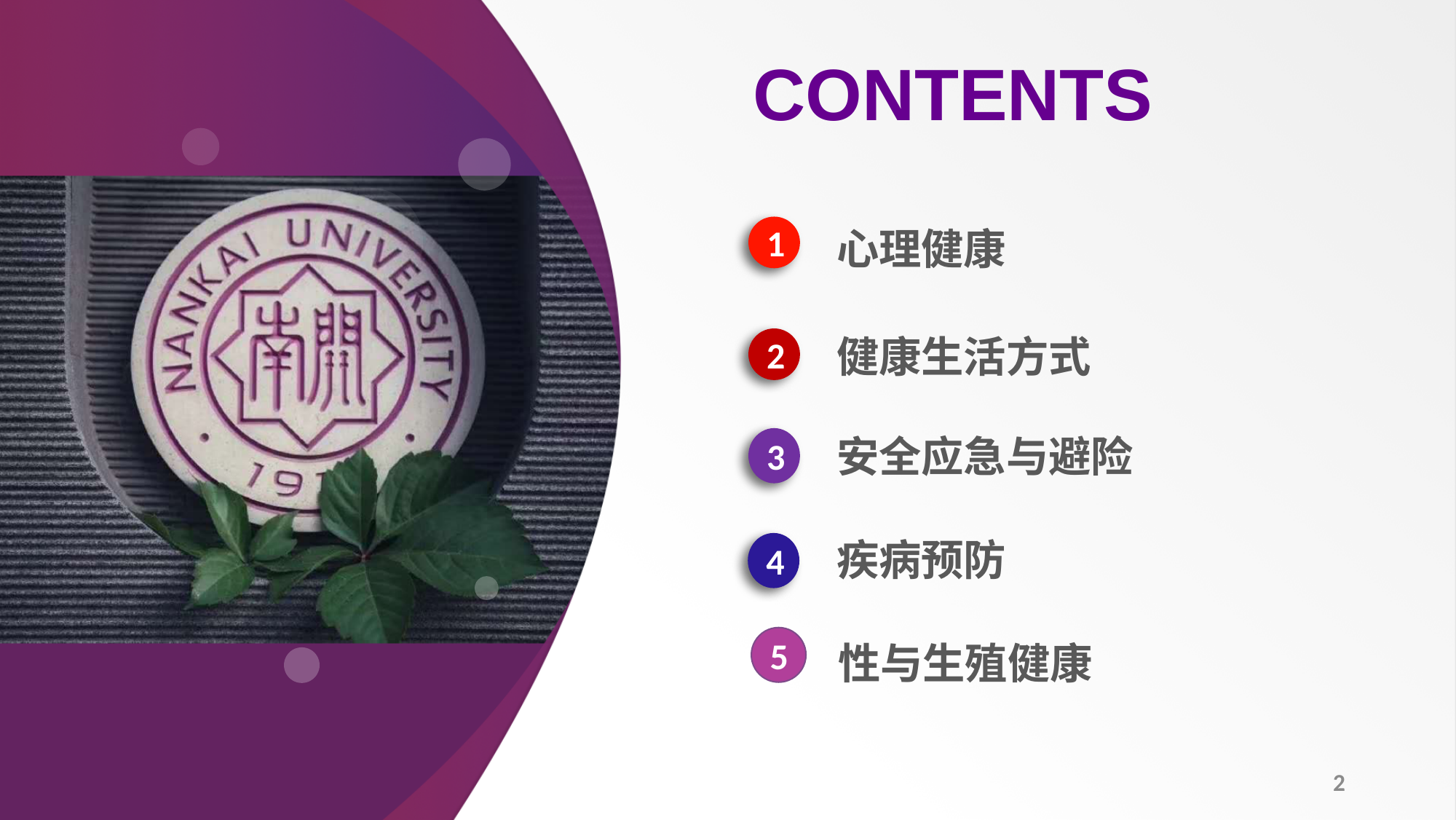

Contents

1
心理健康
健康生活方式
2
安全应急与避险
3
疾病预防
4
5
性与生殖健康
2